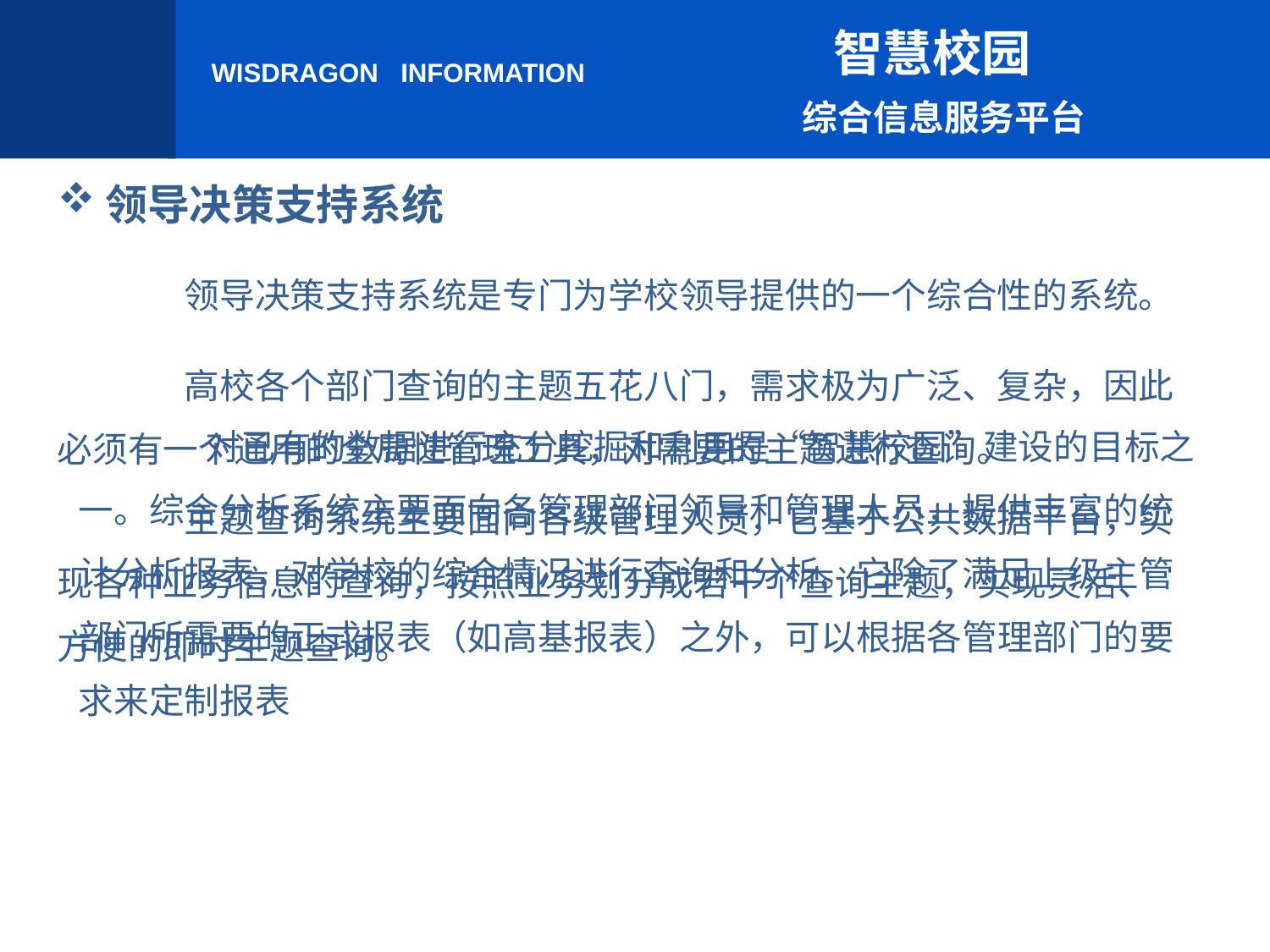

智慧校园
 综合信息服务平台
领导决策支持系统
主题查询系统
综合分析系统

	领导决策支持系统是专门为学校领导提供的一个综合性的系统。其主要目标是将学校领导所关注的重点问题和信息提炼出来集中展示，使校领导就能够一目了然地了解到学校目前教学、科研、管理、财务等信息以及学校重大事项的进展情况，为学校领导决策提供信息支持。
提供可视化试图及界面方便领导实时查看各类决策信息
提供平台工具，支撑各类业务需求
具有完善的安全权限体质
	高校各个部门查询的主题五花八门，需求极为广泛、复杂，因此必须有一个通用的全局性管理工具，对需要的主题进行查询。
	主题查询系统主要面向各级管理人员，它基于公共数据平台，实现各种业务信息的查询，按照业务划分成若干个查询主题，实现灵活、方便的即时主题查询。
	对已有的数据进行充分挖掘和利用是“智慧校园”建设的目标之一。综合分析系统主要面向各管理部门领导和管理人员，提供丰富的统计分析报表，对学校的综合情况进行查询和分析。它除了满足上级主管部门所需要的正式报表（如高基报表）之外，可以根据各管理部门的要求来定制报表